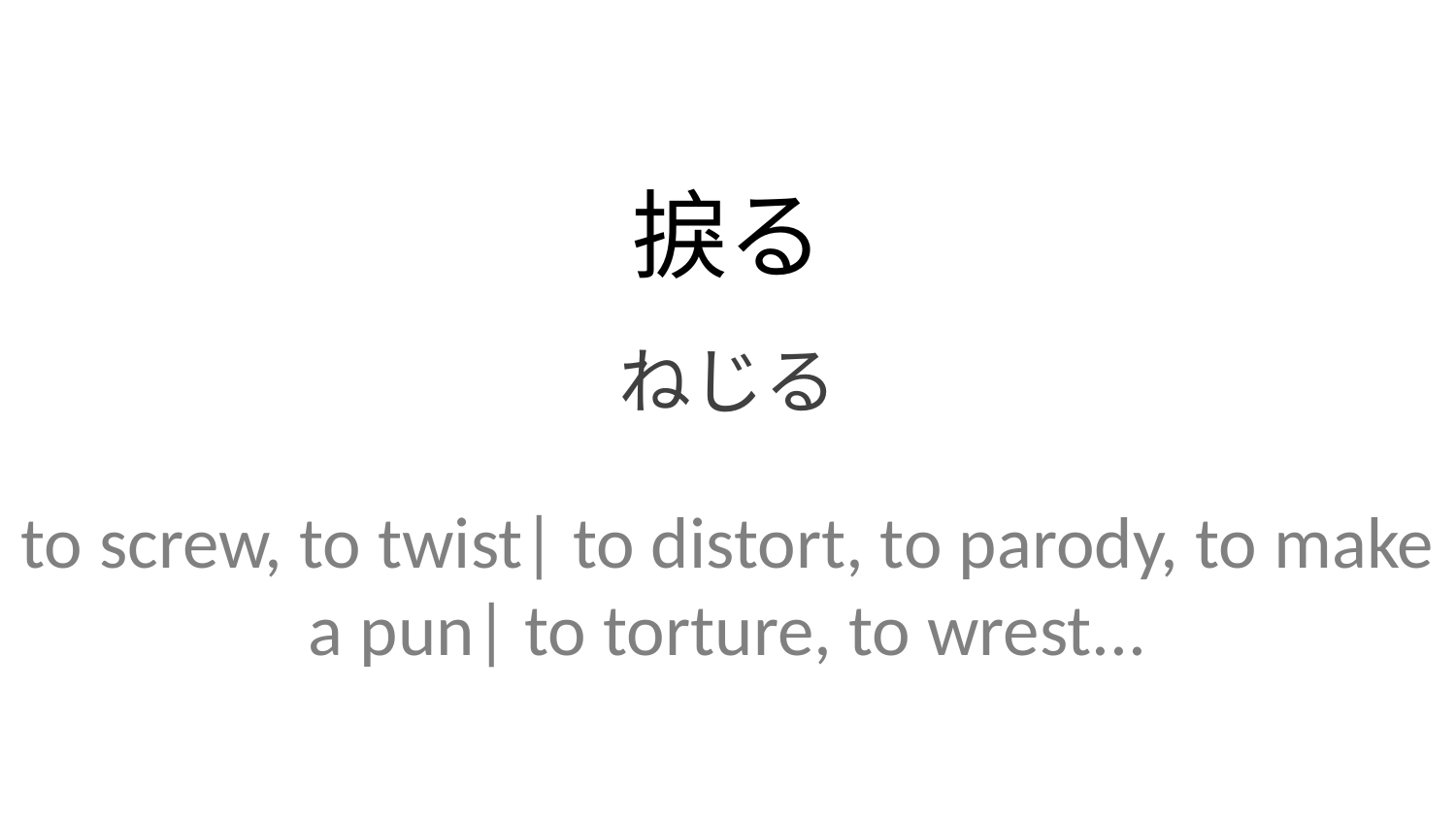

捩る

ねじる
to screw, to twist| to distort, to parody, to make a pun| to torture, to wrest...